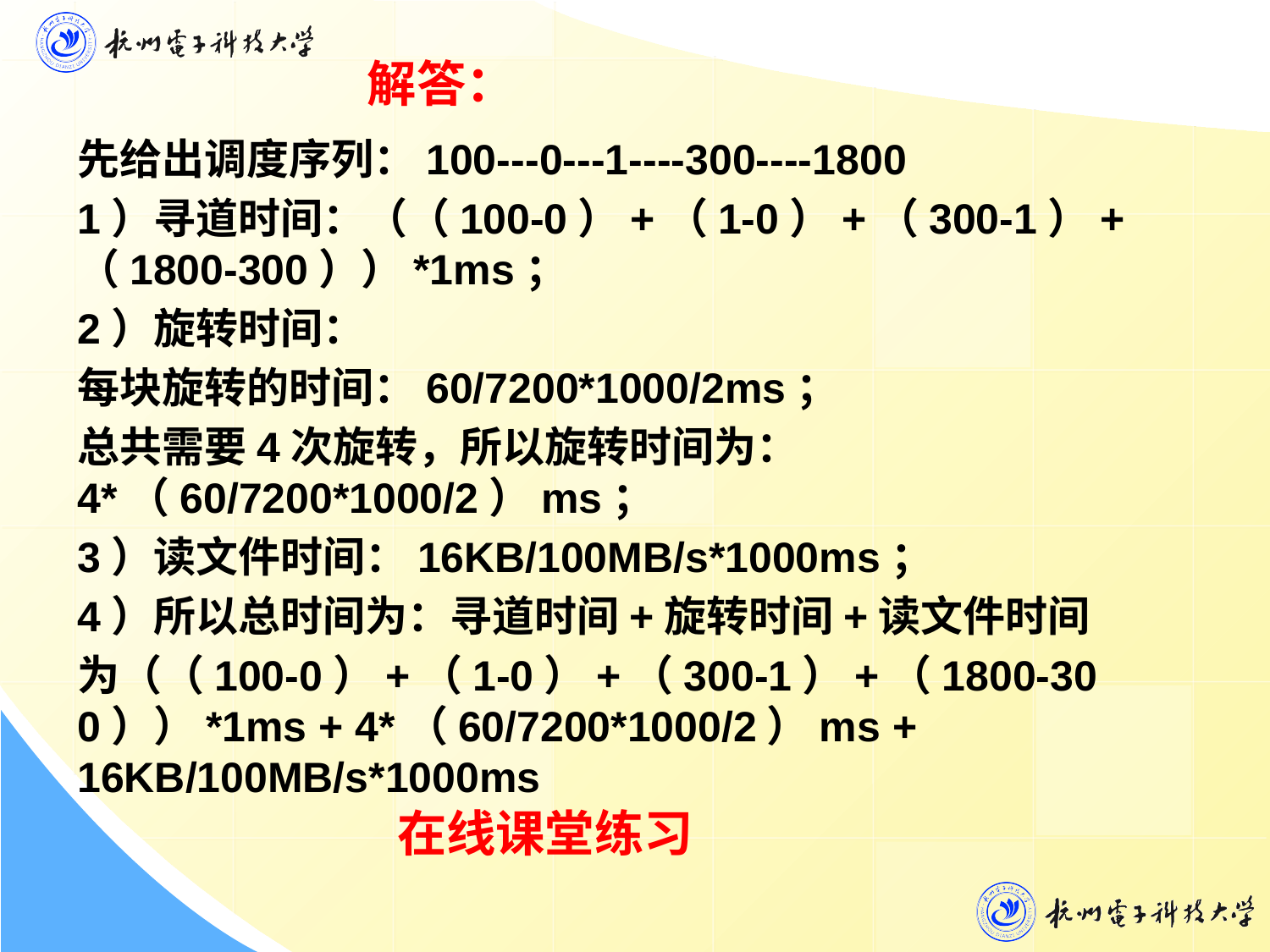

解答：
先给出调度序列：100---0---1----300----1800
1）寻道时间：（（100-0）+（1-0）+（300-1）+（1800-300））*1ms；
2）旋转时间：
每块旋转的时间：60/7200*1000/2ms；
总共需要4次旋转，所以旋转时间为：4*（60/7200*1000/2）ms；
3）读文件时间：16KB/100MB/s*1000ms；
4）所以总时间为：寻道时间+旋转时间+读文件时间
为（（100-0）+（1-0）+（300-1）+（1800-300））*1ms + 4*（60/7200*1000/2）ms + 16KB/100MB/s*1000ms

在线课堂练习